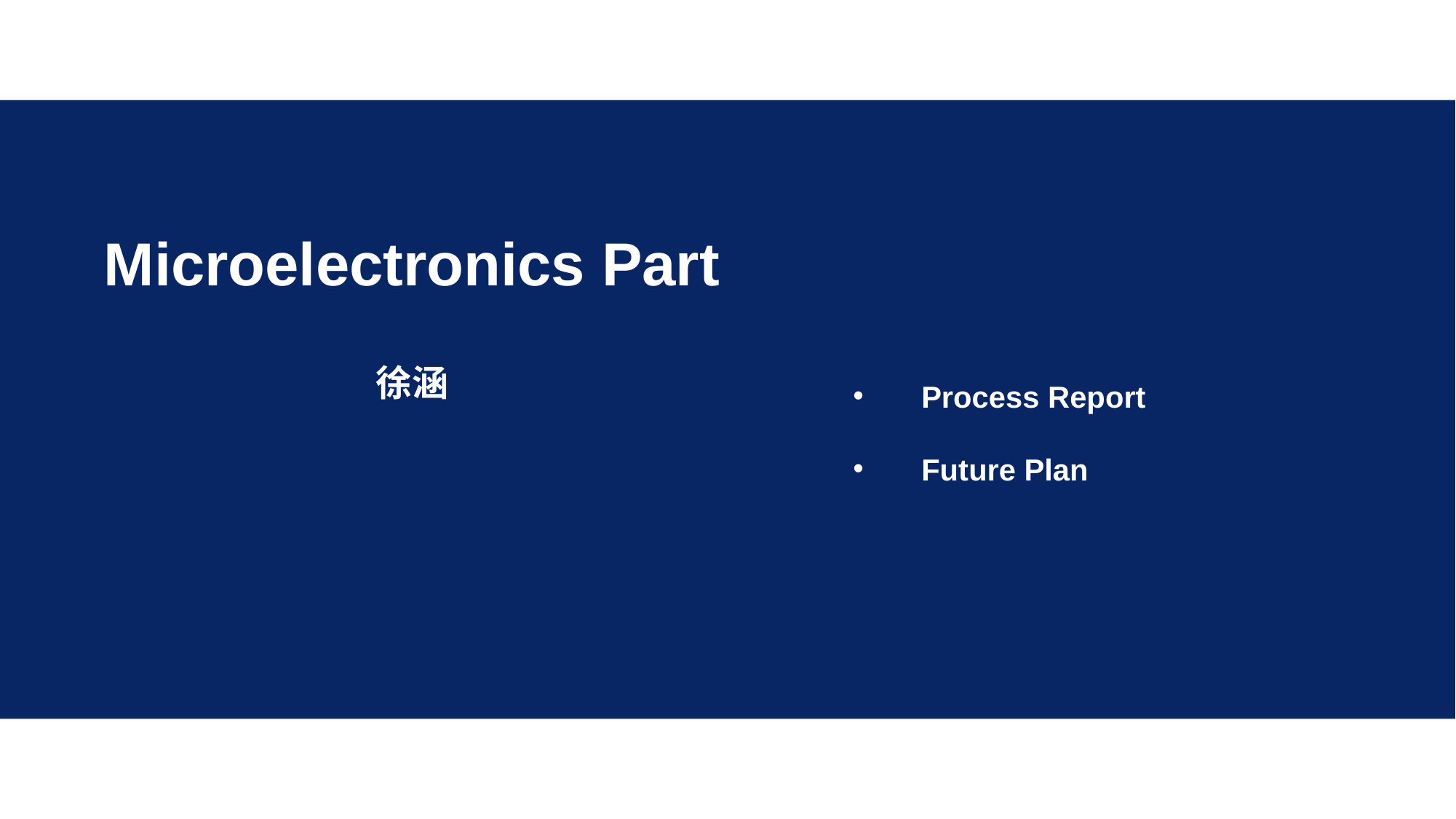

# Microelectronics Part 徐涵
Process Report
Future Plan